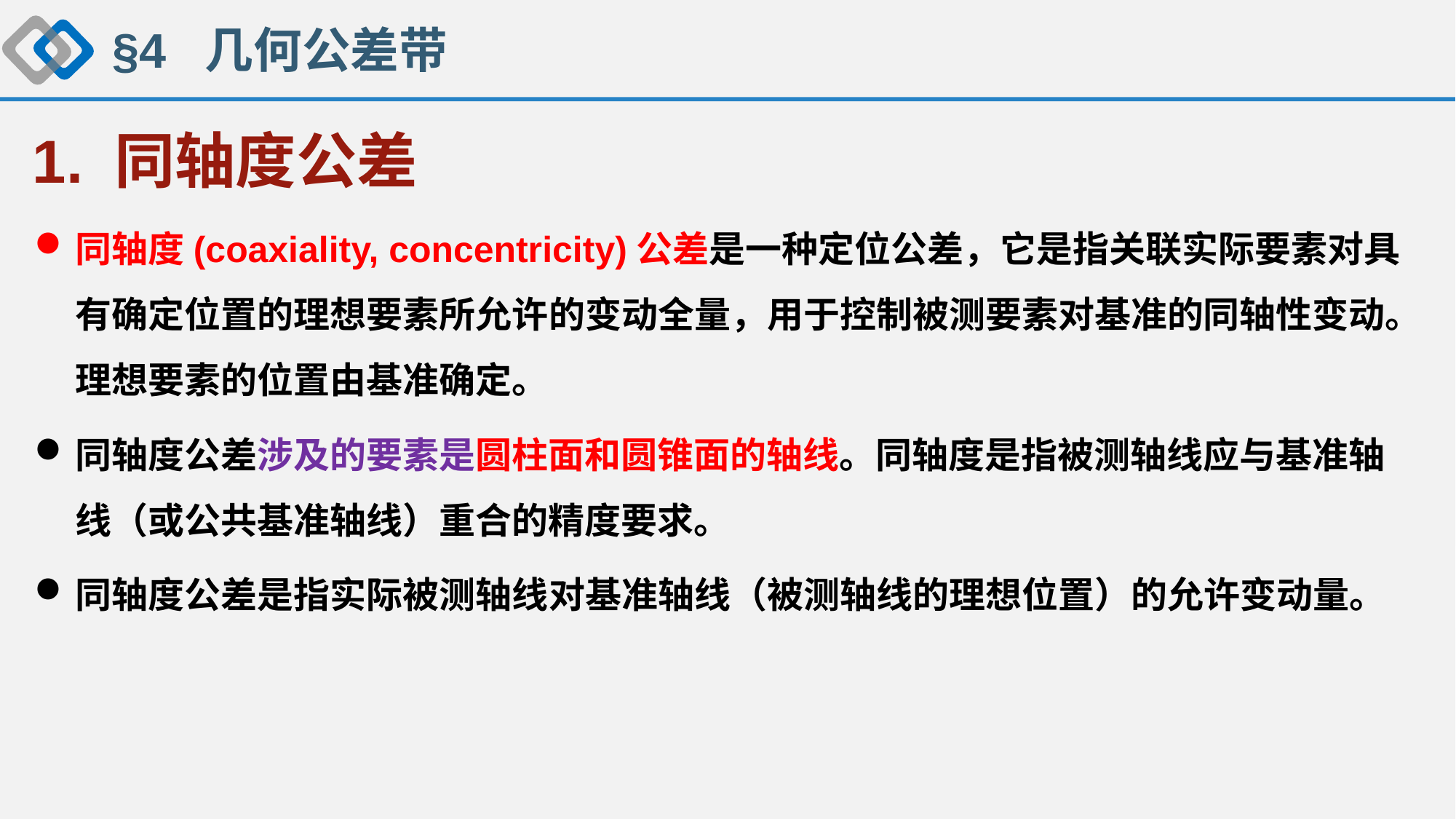

§4  几何公差带
1. 同轴度公差
同轴度(coaxiality, concentricity)公差是一种定位公差，它是指关联实际要素对具有确定位置的理想要素所允许的变动全量，用于控制被测要素对基准的同轴性变动。理想要素的位置由基准确定。
同轴度公差涉及的要素是圆柱面和圆锥面的轴线。同轴度是指被测轴线应与基准轴线（或公共基准轴线）重合的精度要求。
同轴度公差是指实际被测轴线对基准轴线（被测轴线的理想位置）的允许变动量。